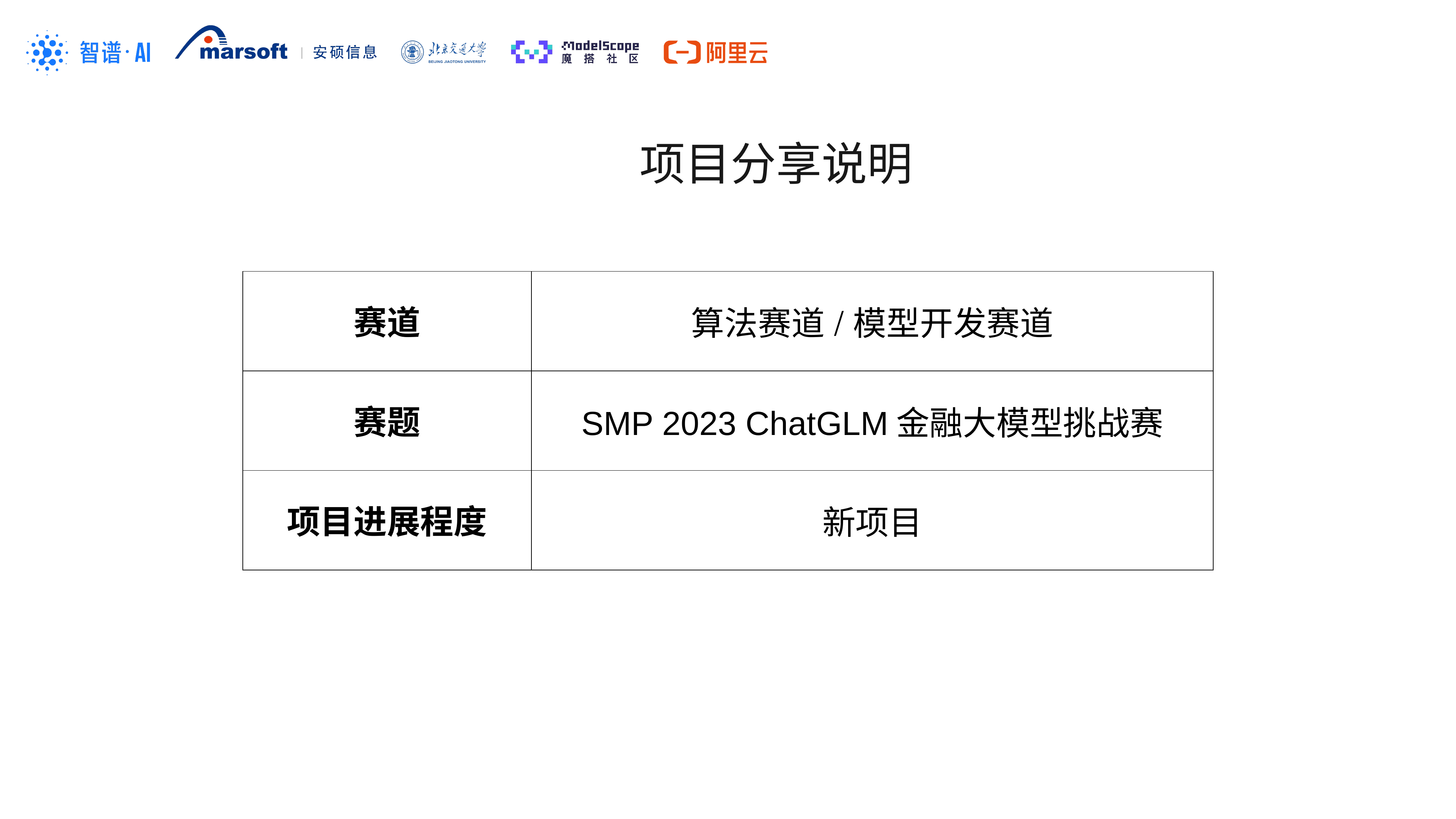

项目分享说明
| 赛道 | 算法赛道/模型开发赛道 |
| --- | --- |
| 赛题 | SMP 2023 ChatGLM金融大模型挑战赛 |
| 项目进展程度 | 新项目 |